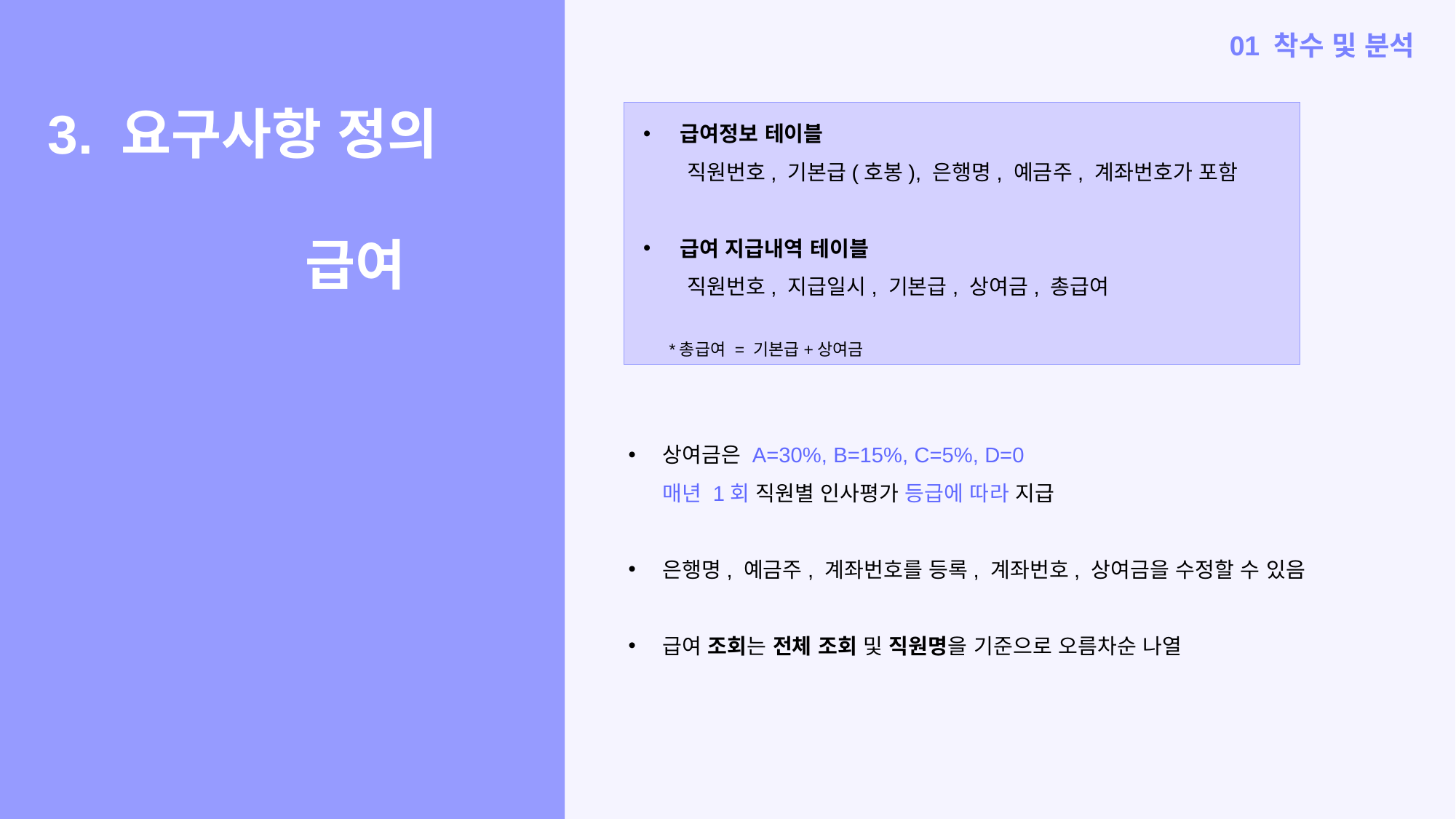

01 착수 및 분석
3. 요구사항 정의

                급여
 급여정보 테이블
   직원번호, 기본급(호봉), 은행명, 예금주, 계좌번호가 포함

 급여 지급내역 테이블
   직원번호, 지급일시, 기본급, 상여금, 총급여

*총급여 = 기본급+상여금
상여금은 A=30%, B=15%, C=5%, D=0 
매년 1회 직원별 인사평가 등급에 따라 지급

은행명, 예금주, 계좌번호를 등록, 계좌번호, 상여금을 수정할 수 있음

급여 조회는 전체 조회 및 직원명을 기준으로 오름차순 나열